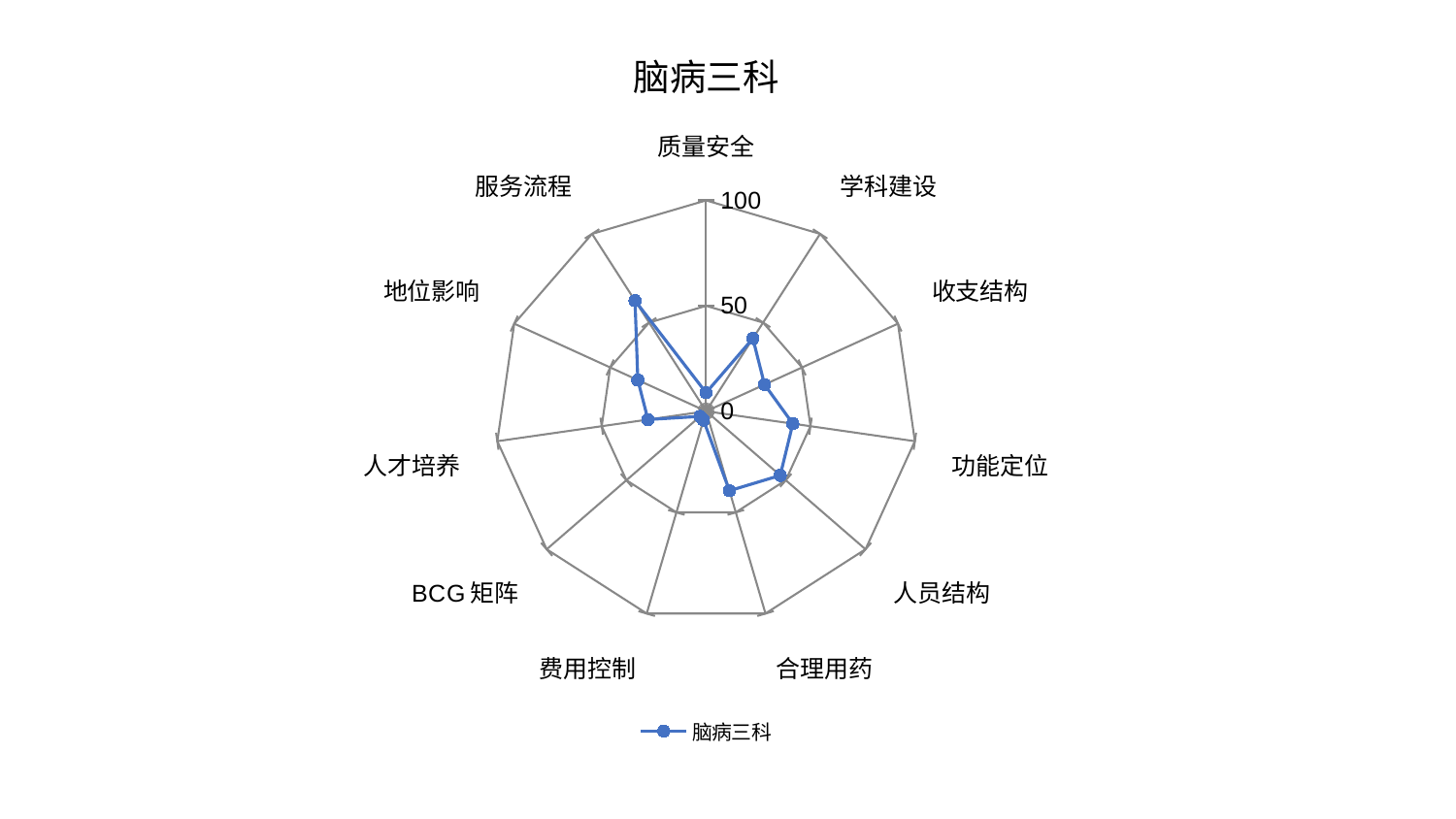

### Chart: 脑病三科

| Category | 脑病三科 |
|---|---|
| 质量安全 | 8.7705184590772 |
| 学科建设 | 41.04315520723516 |
| 收支结构 | 30.46993575731253 |
| 功能定位 | 41.55139151635235 |
| 人员结构 | 46.498041814434444 |
| 合理用药 | 39.30370238841553 |
| 费用控制 | 4.428383202653521 |
| BCG矩阵 | 3.7381621696534033 |
| 人才培养 | 27.854919557828097 |
| 地位影响 | 35.6047113701639 |
| 服务流程 | 62.35187051412247 |
158